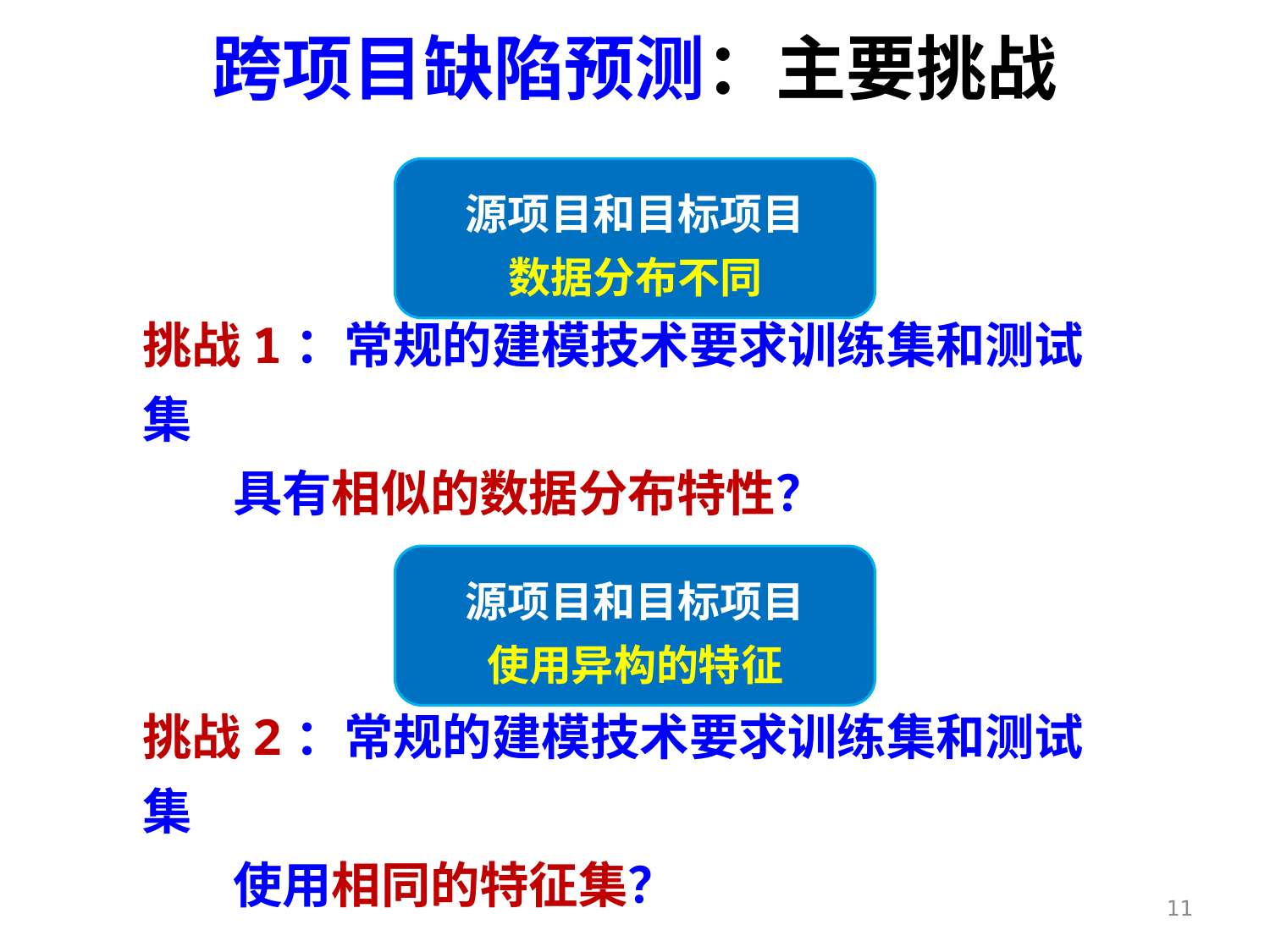

跨项目缺陷预测：主要挑战
源项目和目标项目
数据分布不同
挑战1：常规的建模技术要求训练集和测试集
       具有相似的数据分布特性？
源项目和目标项目
使用异构的特征
挑战2：常规的建模技术要求训练集和测试集
       使用相同的特征集？
11